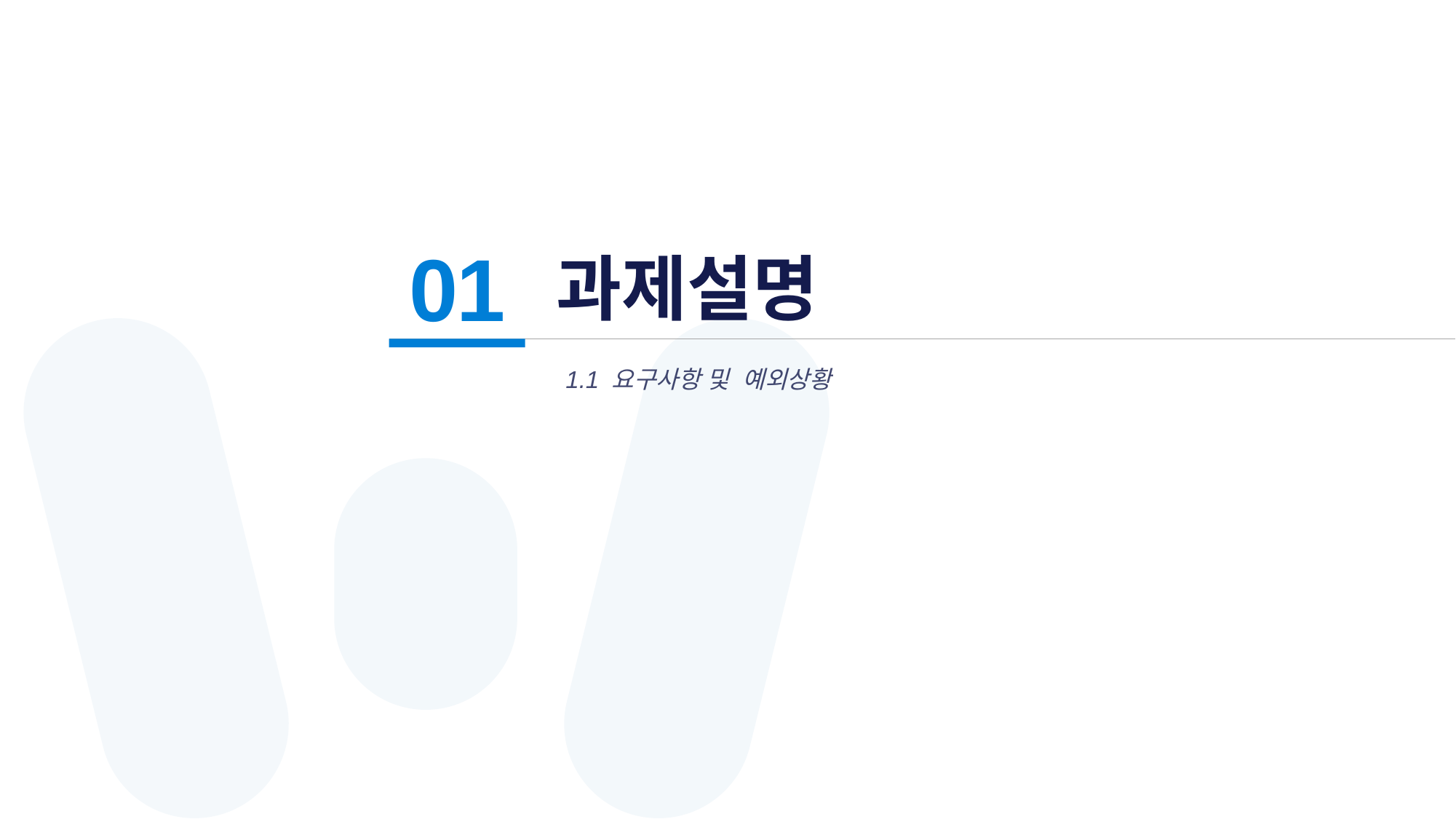

# 과제설명
01
1.1 요구사항 및  예외상황